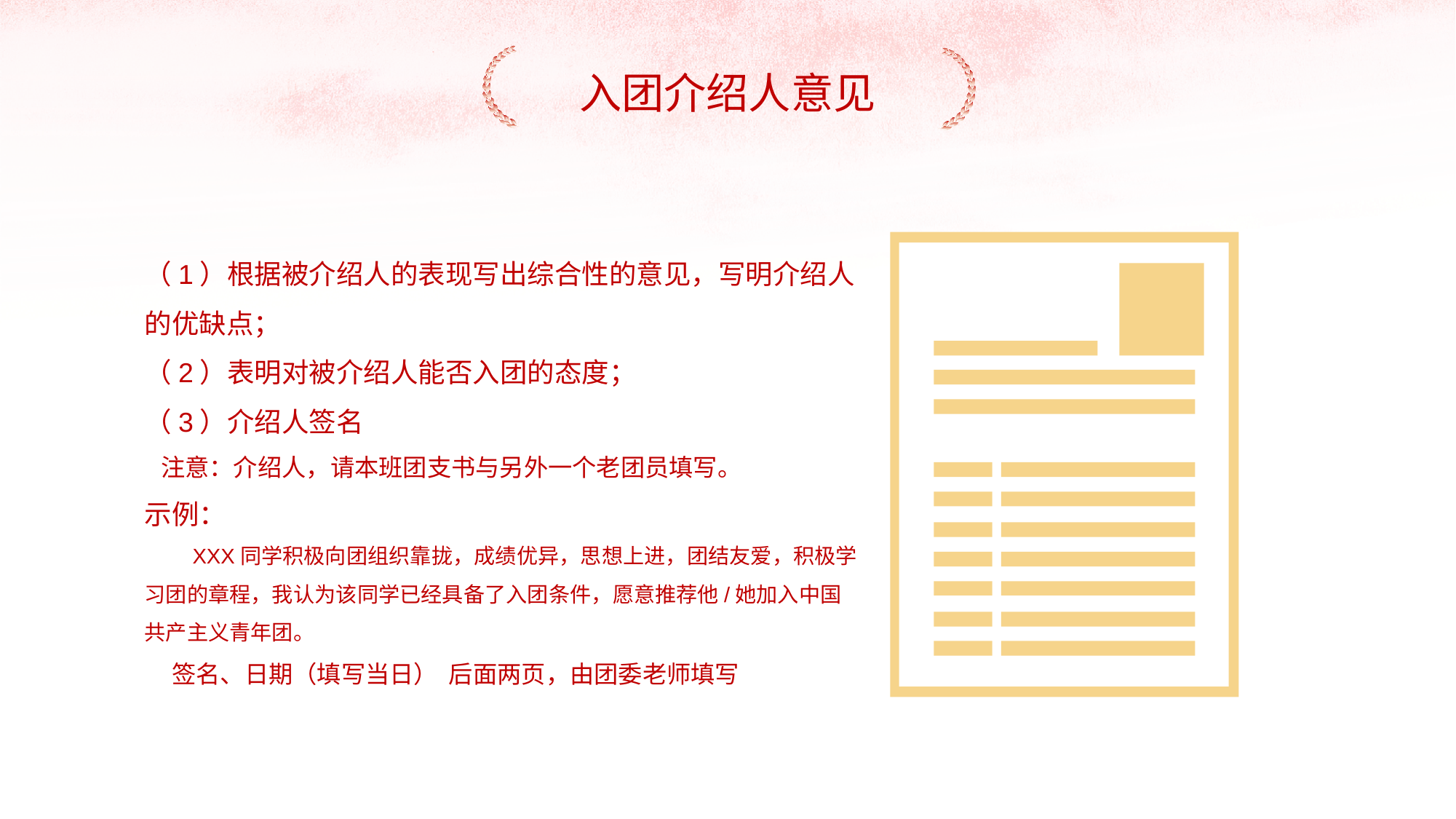

入团介绍人意见

（1）根据被介绍人的表现写出综合性的意见，写明介绍人的优缺点；
（2）表明对被介绍人能否入团的态度；
（3）介绍人签名
  注意：介绍人，请本班团支书与另外一个老团员填写。
示例：
        XXX同学积极向团组织靠拢，成绩优异，思想上进，团结友爱，积极学习团的章程，我认为该同学已经具备了入团条件，愿意推荐他/她加入中国共产主义青年团。
    签名、日期（填写当日）  后面两页，由团委老师填写